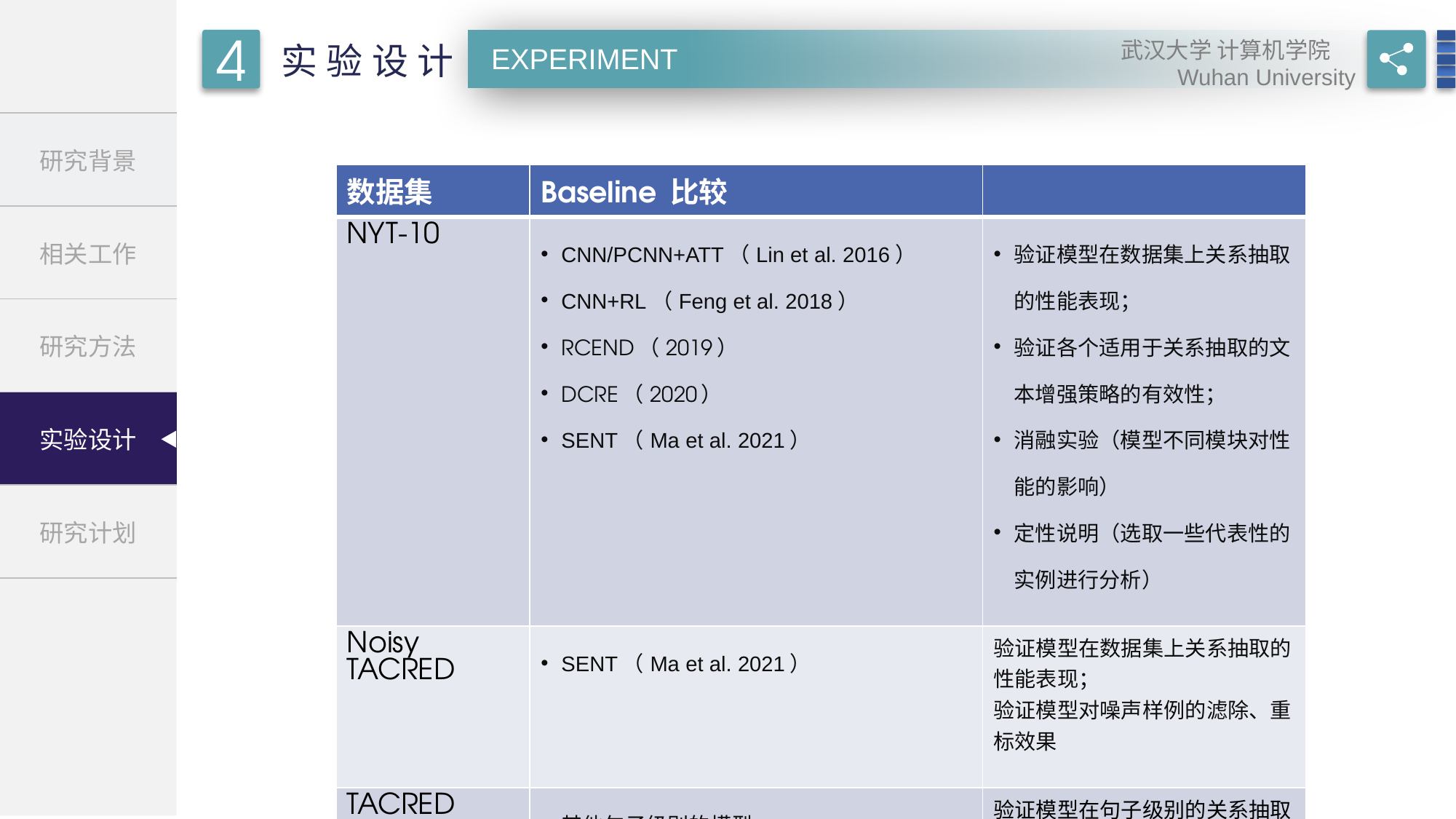

| 数据集 | Baseline 比较 |  |
| --- | --- | --- |
| NYT-10 | CNN/PCNN+ATT（Lin et al. 2016） CNN+RL（Feng et al. 2018） RCEND（2019） DCRE（2020） SENT（Ma et al. 2021） | 验证模型在数据集上关系抽取的性能表现； 验证各个适用于关系抽取的文本增强策略的有效性； 消融实验（模型不同模块对性能的影响） 定性说明（选取一些代表性的实例进行分析） |
| Noisy TACRED | SENT（Ma et al. 2021） | 验证模型在数据集上关系抽取的性能表现； 验证模型对噪声样例的滤除、重标效果 |
| TACRED | 其他句子级别的模型 | 验证模型在句子级别的关系抽取上的性能表现 |